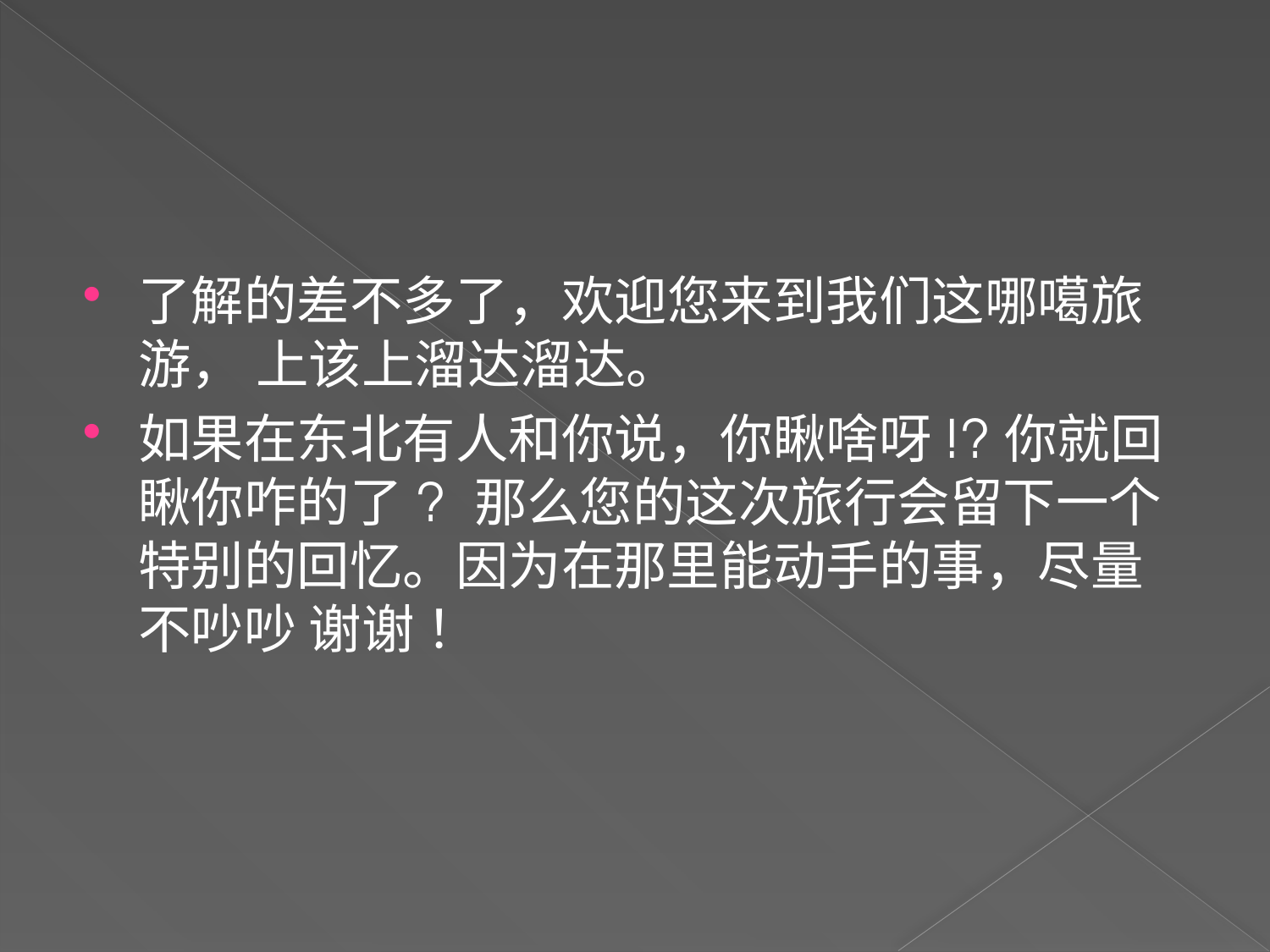

了解的差不多了，欢迎您来到我们这哪噶旅游， 上该上溜达溜达。
如果在东北有人和你说，你瞅啥呀!?你就回瞅你咋的了? 那么您的这次旅行会留下一个特别的回忆。因为在那里能动手的事，尽量不吵吵 谢谢 ！